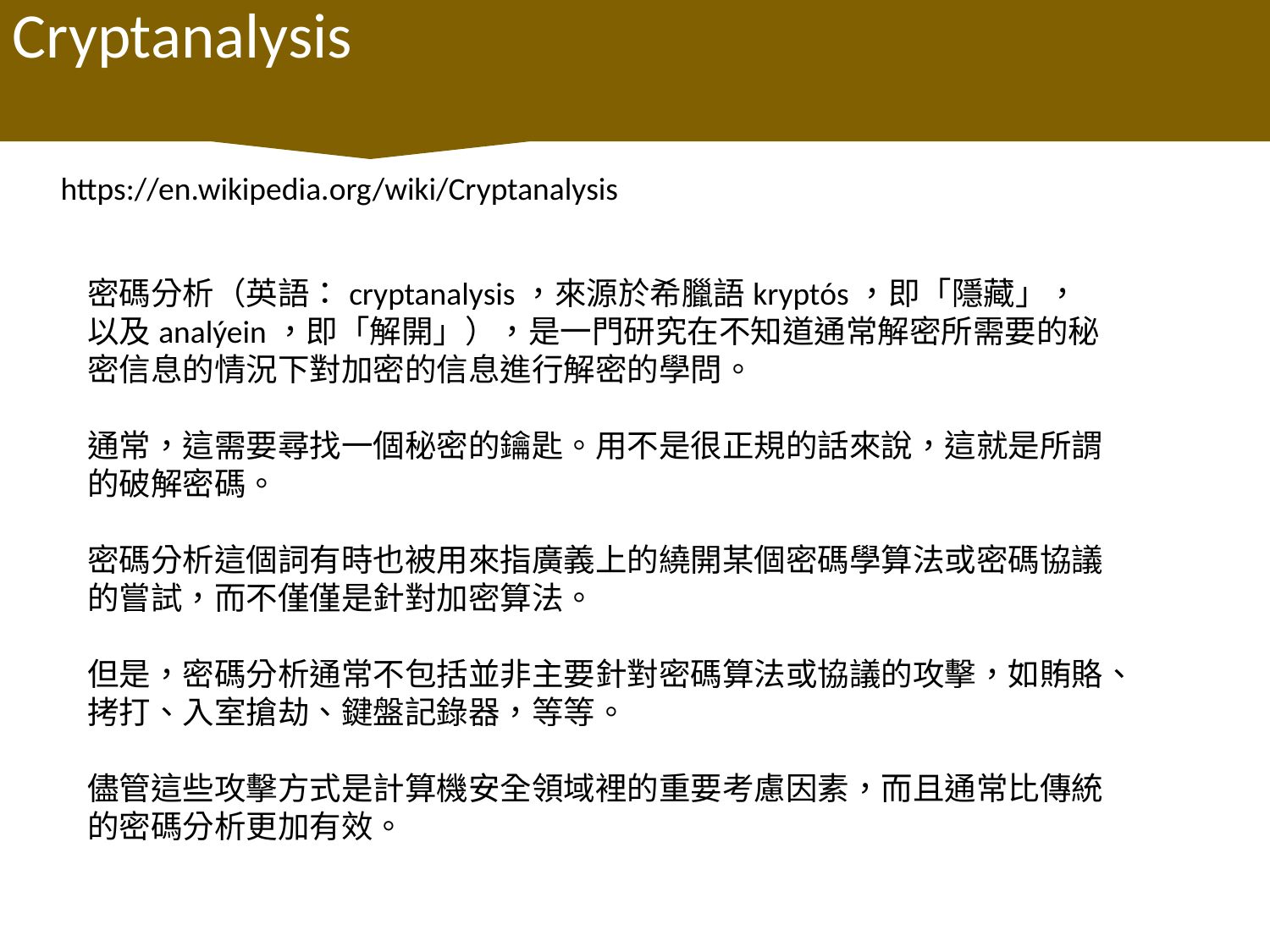

Cryptanalysis

https://en.wikipedia.org/wiki/Cryptanalysis
密碼分析（英語：cryptanalysis，來源於希臘語kryptós，即「隱藏」，以及analýein，即「解開」），是一門研究在不知道通常解密所需要的秘密信息的情況下對加密的信息進行解密的學問。

通常，這需要尋找一個秘密的鑰匙。用不是很正規的話來說，這就是所謂的破解密碼。

密碼分析這個詞有時也被用來指廣義上的繞開某個密碼學算法或密碼協議的嘗試，而不僅僅是針對加密算法。

但是，密碼分析通常不包括並非主要針對密碼算法或協議的攻擊，如賄賂、拷打、入室搶劫、鍵盤記錄器，等等。

儘管這些攻擊方式是計算機安全領域裡的重要考慮因素，而且通常比傳統的密碼分析更加有效。